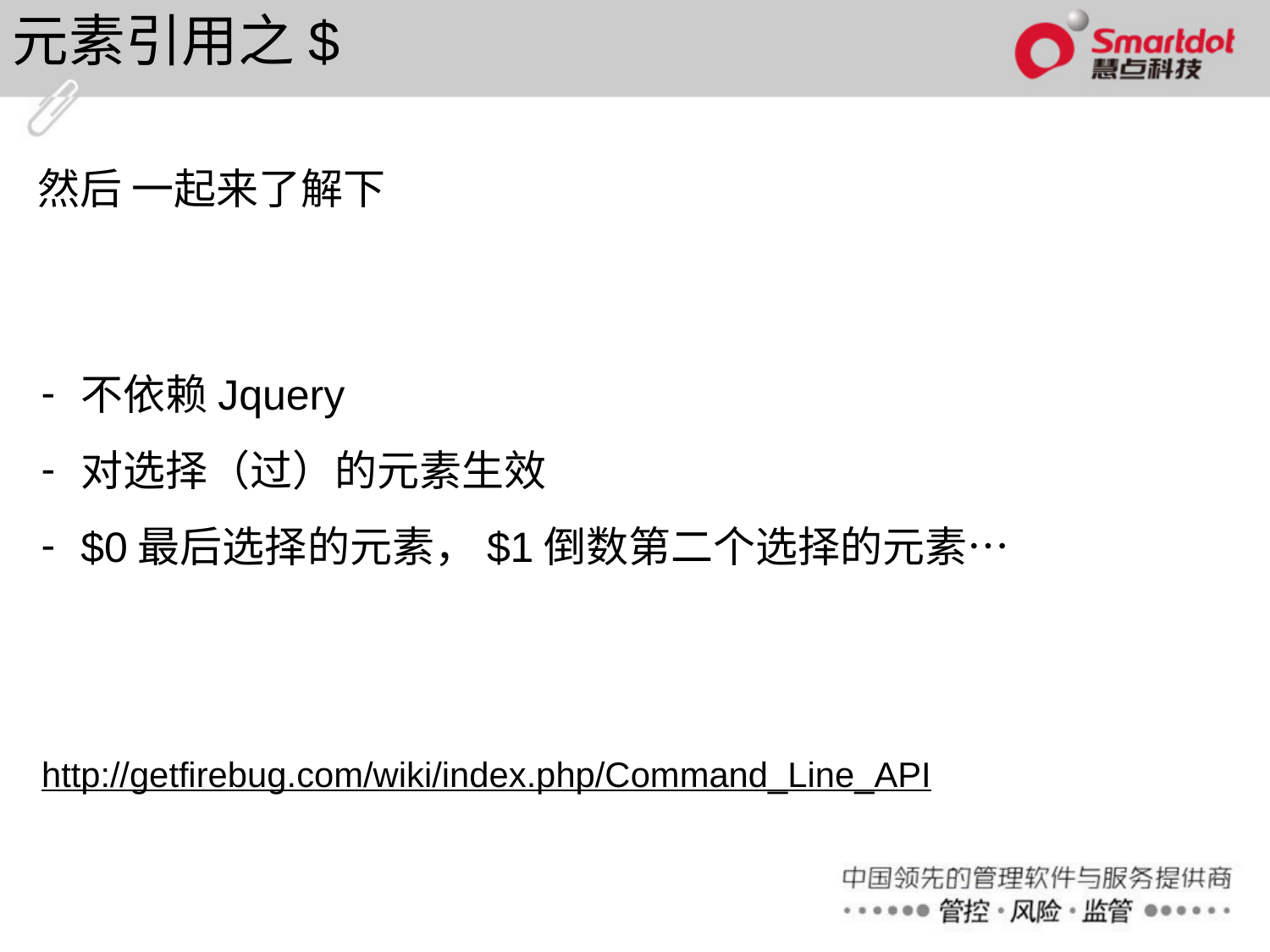

元素引用之$
然后 一起来了解下
不依赖Jquery
对选择（过）的元素生效
$0最后选择的元素，$1倒数第二个选择的元素…
http://getfirebug.com/wiki/index.php/Command_Line_API